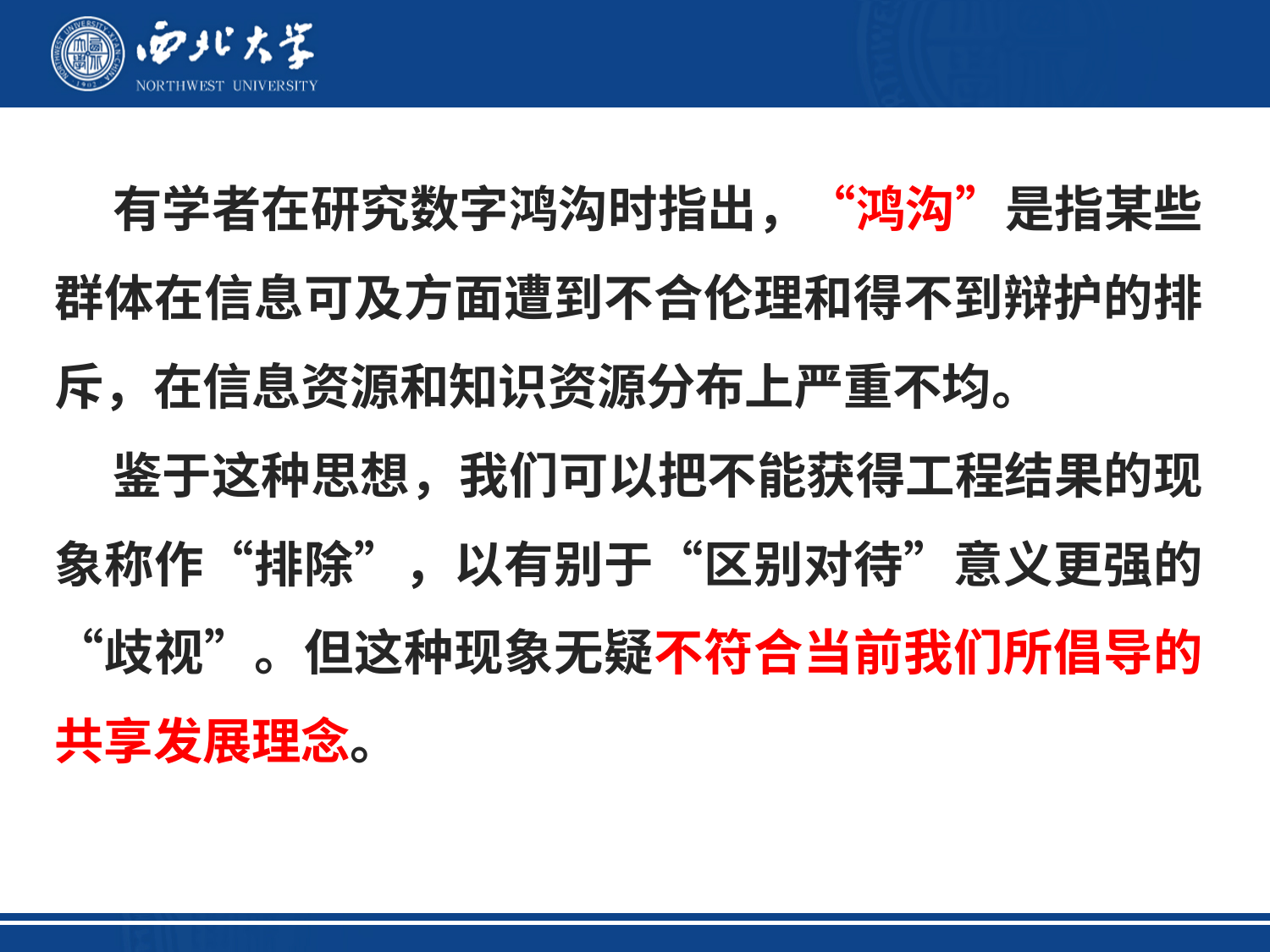

有学者在研究数字鸿沟时指出，“鸿沟”是指某些群体在信息可及方面遭到不合伦理和得不到辩护的排斥，在信息资源和知识资源分布上严重不均。
    鉴于这种思想，我们可以把不能获得工程结果的现象称作“排除”，以有别于“区别对待”意义更强的“歧视”。但这种现象无疑不符合当前我们所倡导的共享发展理念。